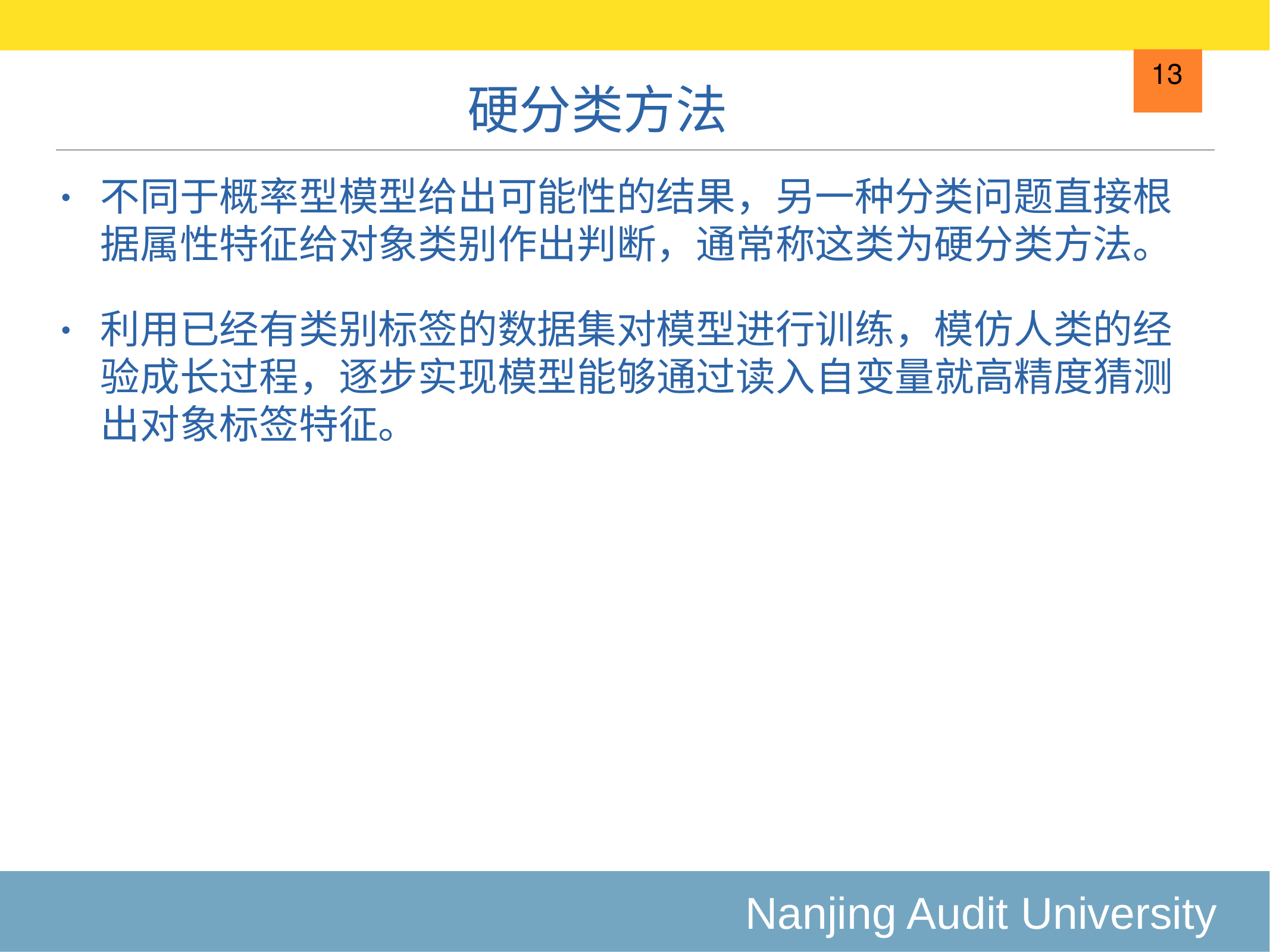

# 硬分类方法
13
不同于概率型模型给出可能性的结果，另一种分类问题直接根据属性特征给对象类别作出判断，通常称这类为硬分类方法。
利用已经有类别标签的数据集对模型进行训练，模仿人类的经验成长过程，逐步实现模型能够通过读入自变量就高精度猜测出对象标签特征。